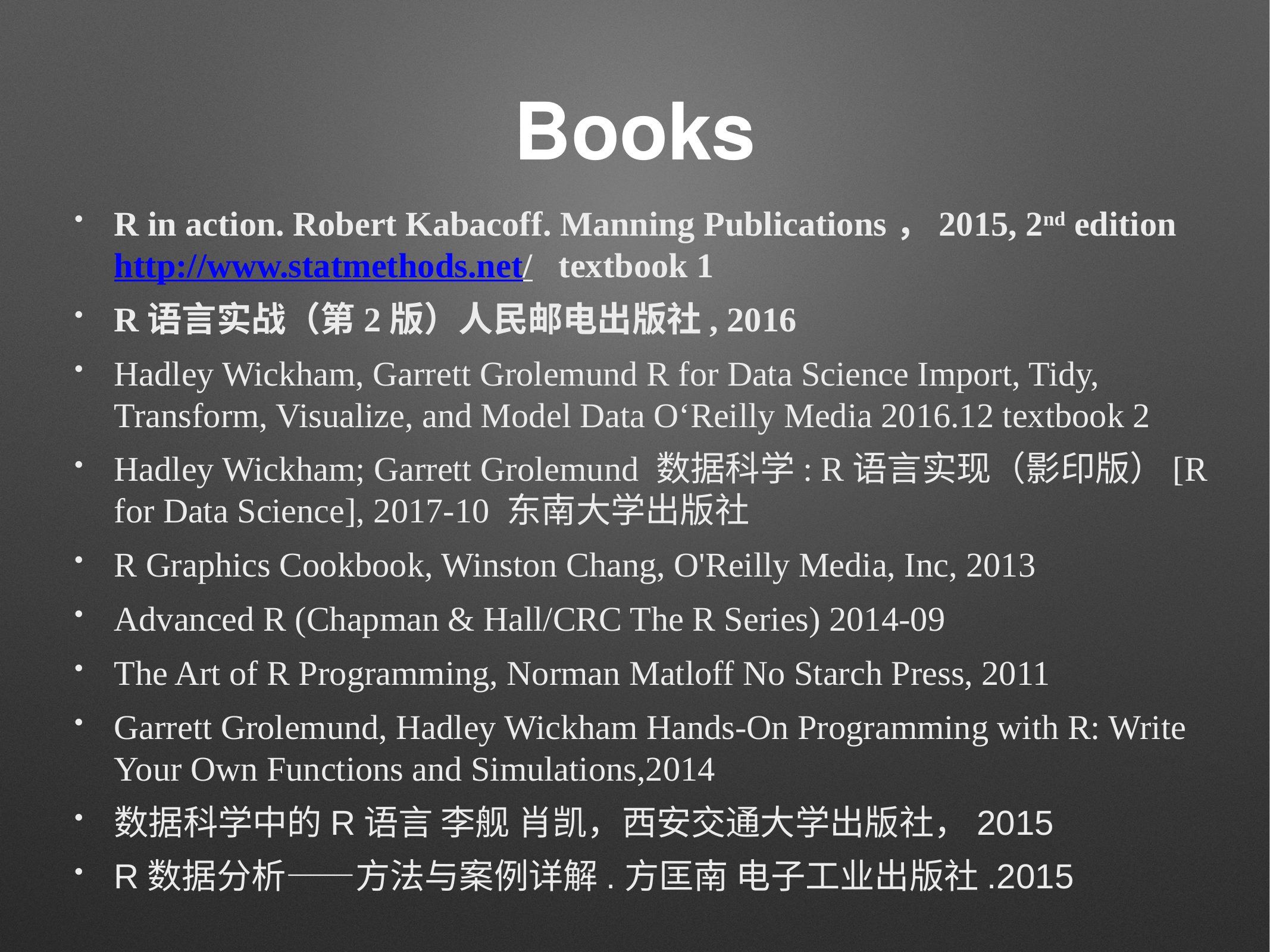

# Books
R in action. Robert Kabacoff. Manning Publications，2015, 2nd edition http://www.statmethods.net/   textbook 1
R语言实战（第2版）人民邮电出版社, 2016
Hadley Wickham, Garrett Grolemund R for Data Science Import, Tidy, Transform, Visualize, and Model Data O‘Reilly Media 2016.12 textbook 2
Hadley Wickham; Garrett Grolemund 数据科学: R语言实现（影印版）[R for Data Science], 2017-10 东南大学出版社
R Graphics Cookbook, Winston Chang, O'Reilly Media, Inc, 2013
Advanced R (Chapman & Hall/CRC The R Series) 2014-09
The Art of R Programming, Norman Matloff No Starch Press, 2011
Garrett Grolemund,‎ Hadley Wickham Hands-On Programming with R: Write Your Own Functions and Simulations,2014
数据科学中的R语言 李舰 肖凯，西安交通大学出版社，2015
R数据分析——方法与案例详解.方匡南 电子工业出版社.2015